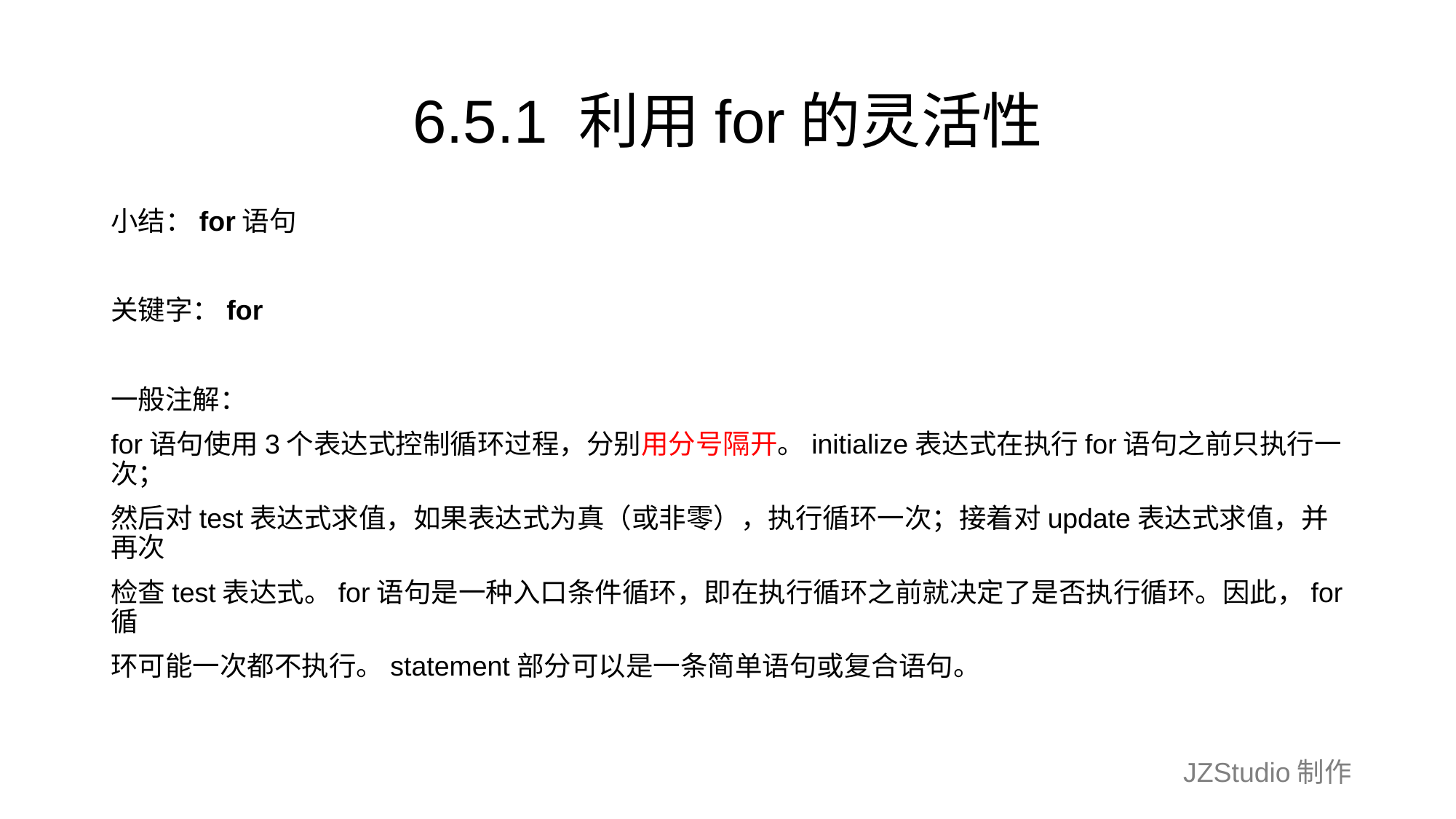

# 6.5.1 利用for的灵活性
小结：for语句

关键字：for

一般注解：
for语句使用3个表达式控制循环过程，分别用分号隔开。initialize表达式在执行for语句之前只执行一次；
然后对test表达式求值，如果表达式为真（或非零），执行循环一次；接着对update表达式求值，并再次
检查test表达式。for语句是一种入口条件循环，即在执行循环之前就决定了是否执行循环。因此，for循
环可能一次都不执行。statement部分可以是一条简单语句或复合语句。